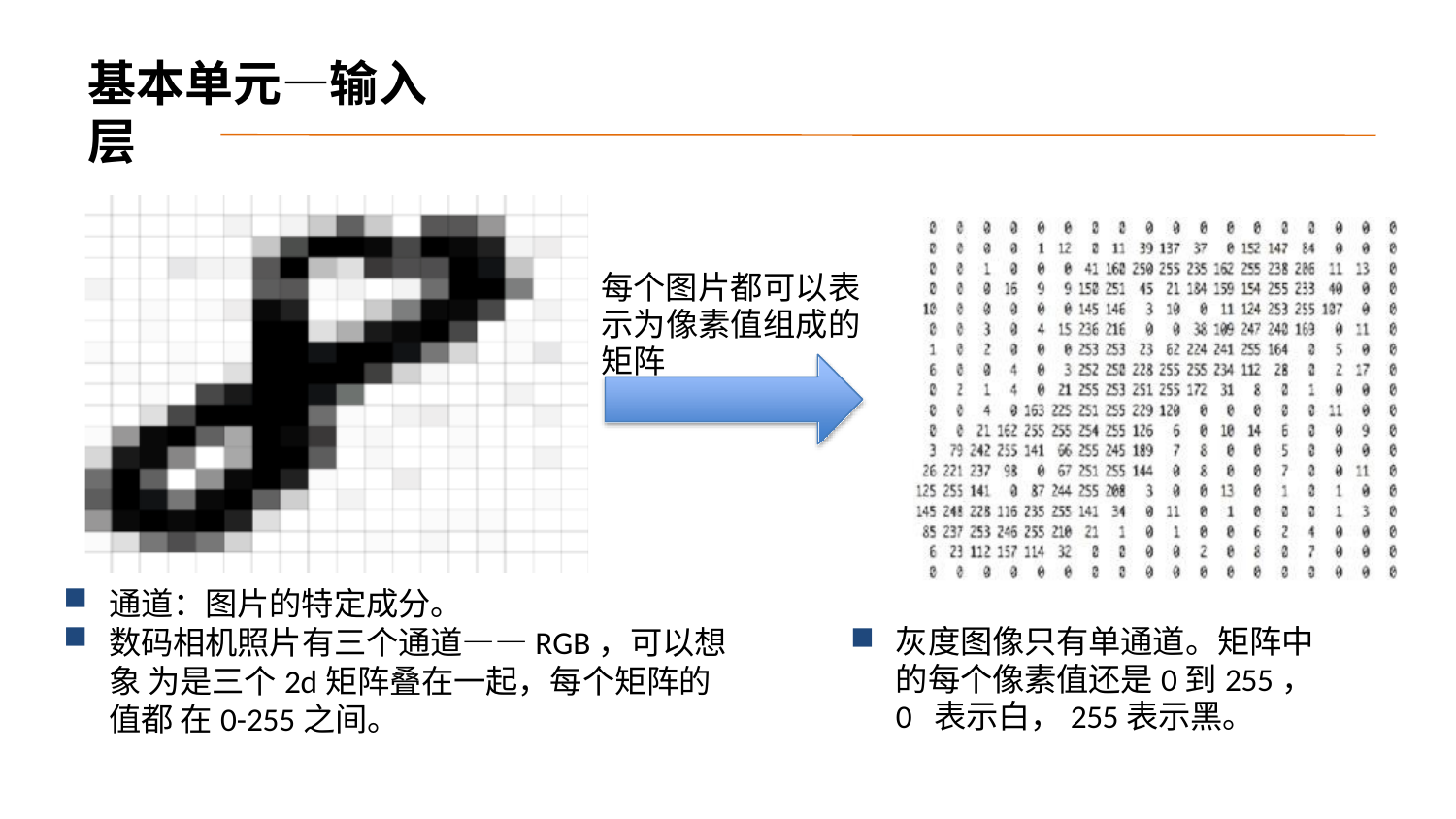

# 基本单元—输入层

每个图片都可以表 示为像素值组成的 矩阵

通道：图片的特定成分。
数码相机照片有三个通道——RGB，可以想象 为是三个2d矩阵叠在一起，每个矩阵的值都 在0-255之间。
灰度图像只有单通道。矩阵中 的每个像素值还是0到255，0  表示白，255表示黑。